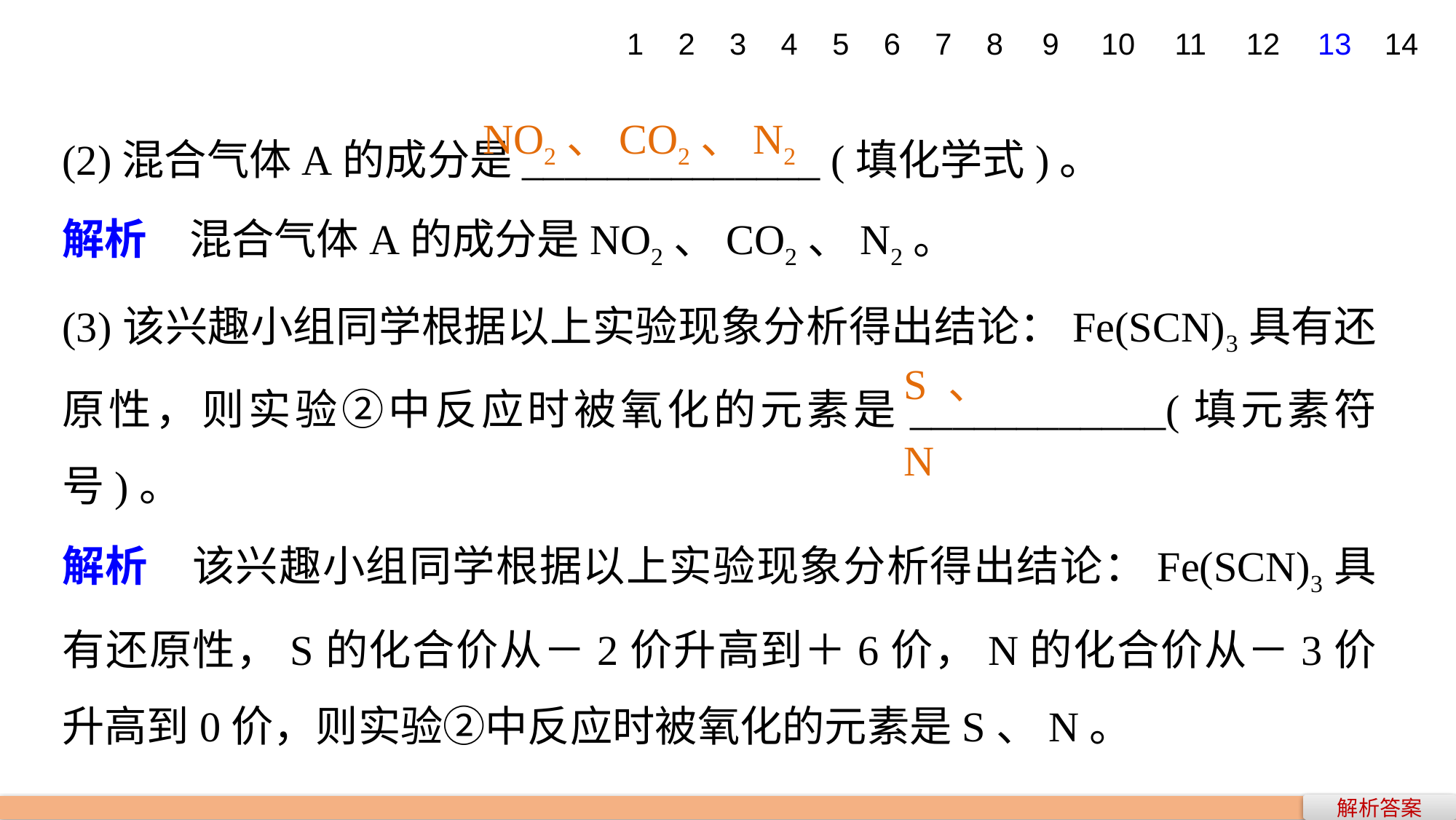

1
2
3
4
5
6
7
8
9
10
11
12
13
14
(2)混合气体A的成分是______________ (填化学式)。
解析　混合气体A的成分是NO2、CO2、N2。
(3)该兴趣小组同学根据以上实验现象分析得出结论：Fe(SCN)3具有还原性，则实验②中反应时被氧化的元素是____________(填元素符号)。
解析　该兴趣小组同学根据以上实验现象分析得出结论：Fe(SCN)3具有还原性，S的化合价从－2价升高到＋6价，N的化合价从－3价升高到0价，则实验②中反应时被氧化的元素是S、N。
NO2、CO2、N2
S、N
解析答案